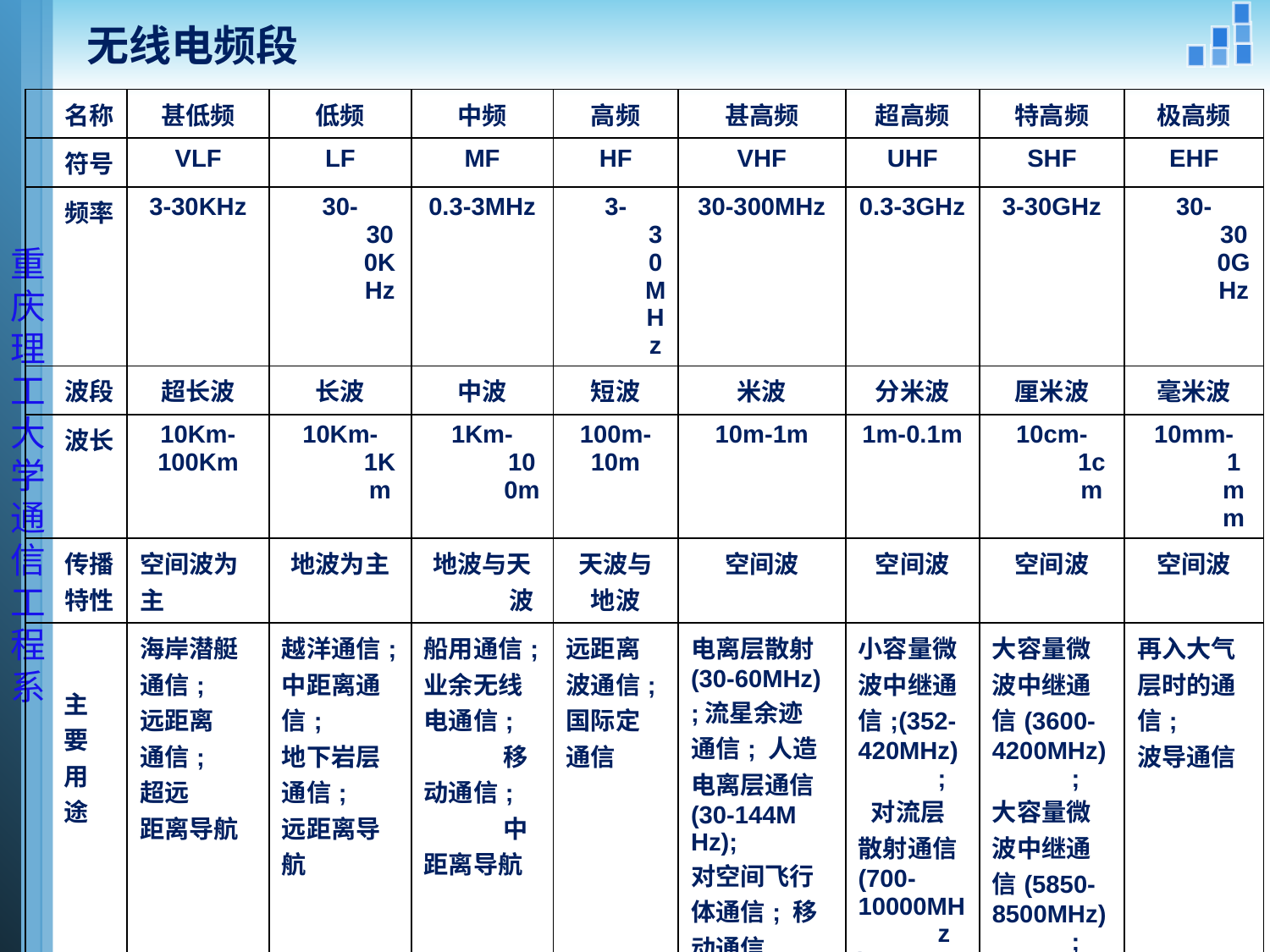

# 无线电频段
| 名称 | 甚低频 | 低频 | 中频 | 高频 | 甚高频 | 超高频 | 特高频 | 极高频 |
| --- | --- | --- | --- | --- | --- | --- | --- | --- |
| 符号 | VLF | LF | MF | HF | VHF | UHF | SHF | EHF |
| 频率 | 3-30KHz | 30-300KHz | 0.3-3MHz | 3-30MHz | 30-300MHz | 0.3-3GHz | 3-30GHz | 30-300GHz |
| 波段 | 超长波 | 长波 | 中波 | 短波 | 米波 | 分米波 | 厘米波 | 毫米波 |
| 波长 | 10Km- 100Km | 10Km-1Km | 1Km-100m | 100m- 10m | 10m-1m | 1m-0.1m | 10cm-1cm | 10mm-1mm |
| 传播 特性 | 空间波为 主 | 地波为主 | 地波与天波 | 天波与 地波 | 空间波 | 空间波 | 空间波 | 空间波 |
| 主 要 用 途 | 海岸潜艇 通信; 远距离 通信; 超远 距离导航 | 越洋通信; 中距离通 信; 地下岩层 通信; 远距离导 航 | 船用通信; 业余无线 电通信;移 动通信;中 距离导航 | 远距离 波通信; 国际定 通信 | 电离层散射 (30-60MHz) ;流星余迹 通信; 人造 电离层通信 (30-144M Hz); 对空间飞行 体通信; 移 动通信 | 小容量微 波中继通 信;(352- 420MHz); 对流层 散射通信 (700- 10000MHz ); 中容量微 波通信 (1700- 2400MHz) | 大容量微 波中继通 信(3600- 4200MHz); 大容量微 波中继通 信(5850- 8500MHz); 数字通信; 卫星通信; 国际海事 卫星通信 (1500- 1600MHz) | 再入大气 层时的通 信; 波导通信 |